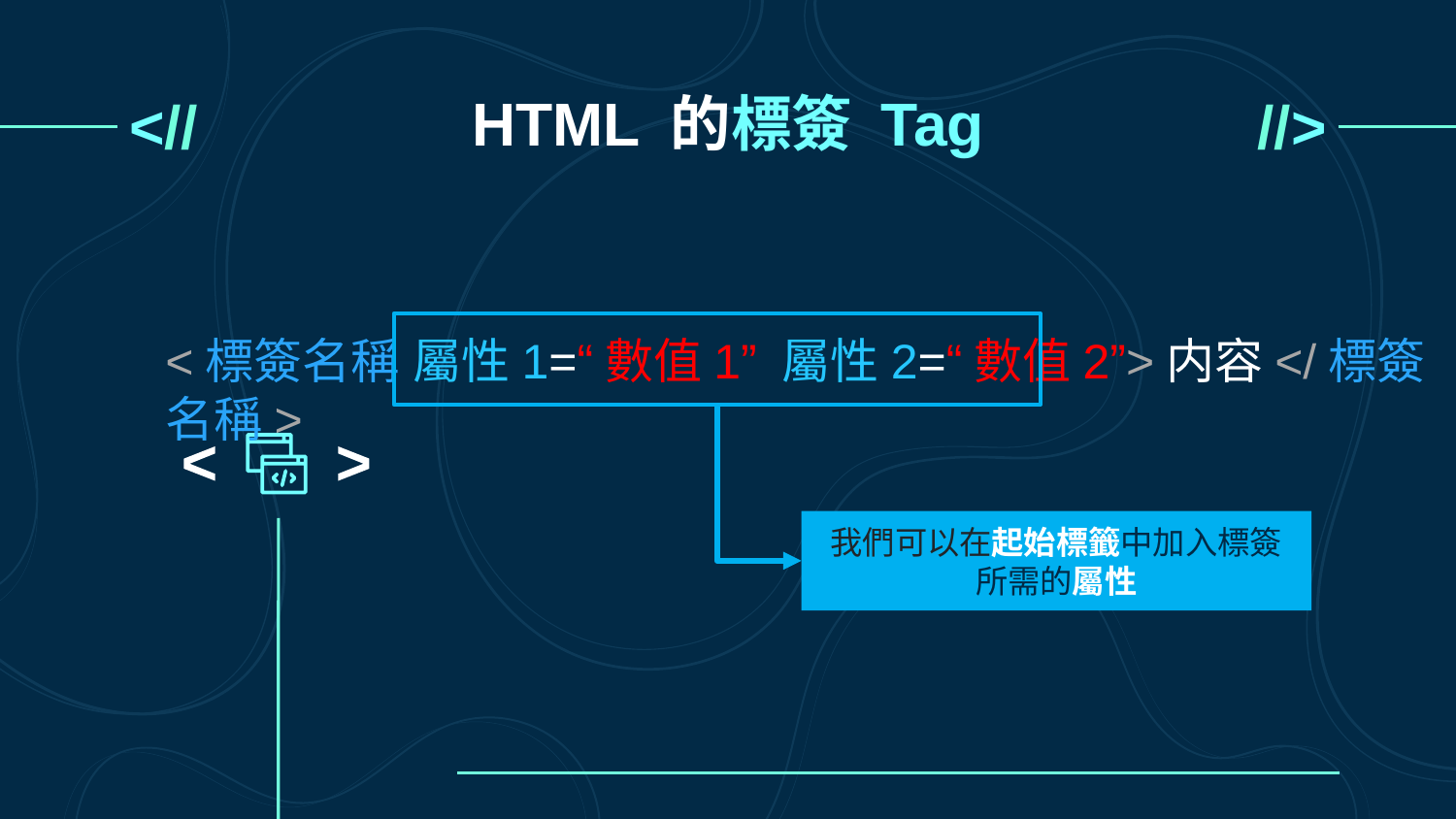

# HTML 的標簽 Tag
<//
//>

<標簽名稱 屬性1=“數值1” 屬性2=“數值2”>内容</標簽名稱>

<
<
我們可以在起始標籤中加入標簽所需的屬性